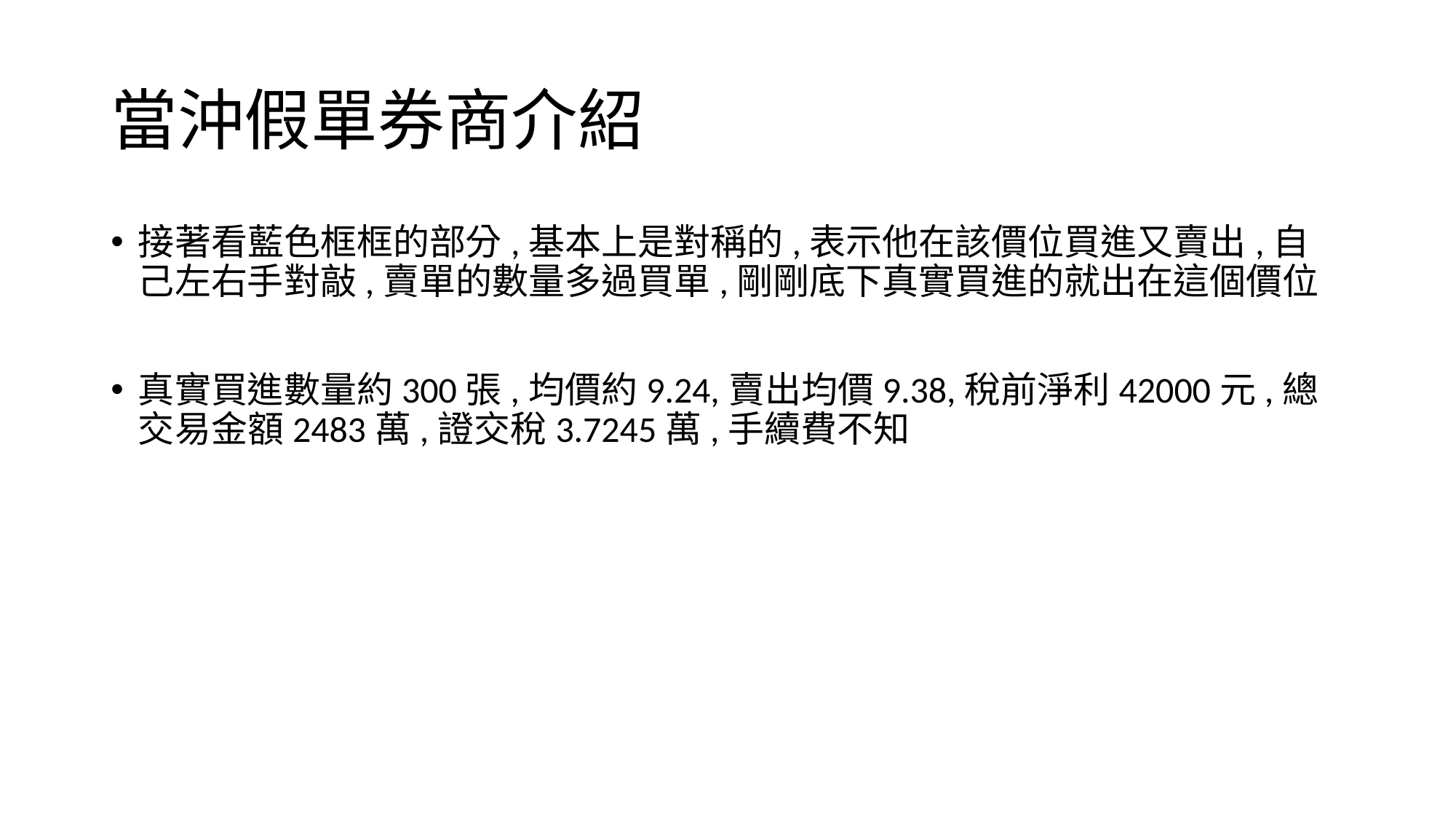

# 當沖假單券商介紹
接著看藍色框框的部分,基本上是對稱的,表示他在該價位買進又賣出,自己左右手對敲,賣單的數量多過買單,剛剛底下真實買進的就出在這個價位

真實買進數量約300張,均價約9.24,賣出均價9.38,稅前淨利42000元,總交易金額2483萬,證交稅3.7245萬,手續費不知